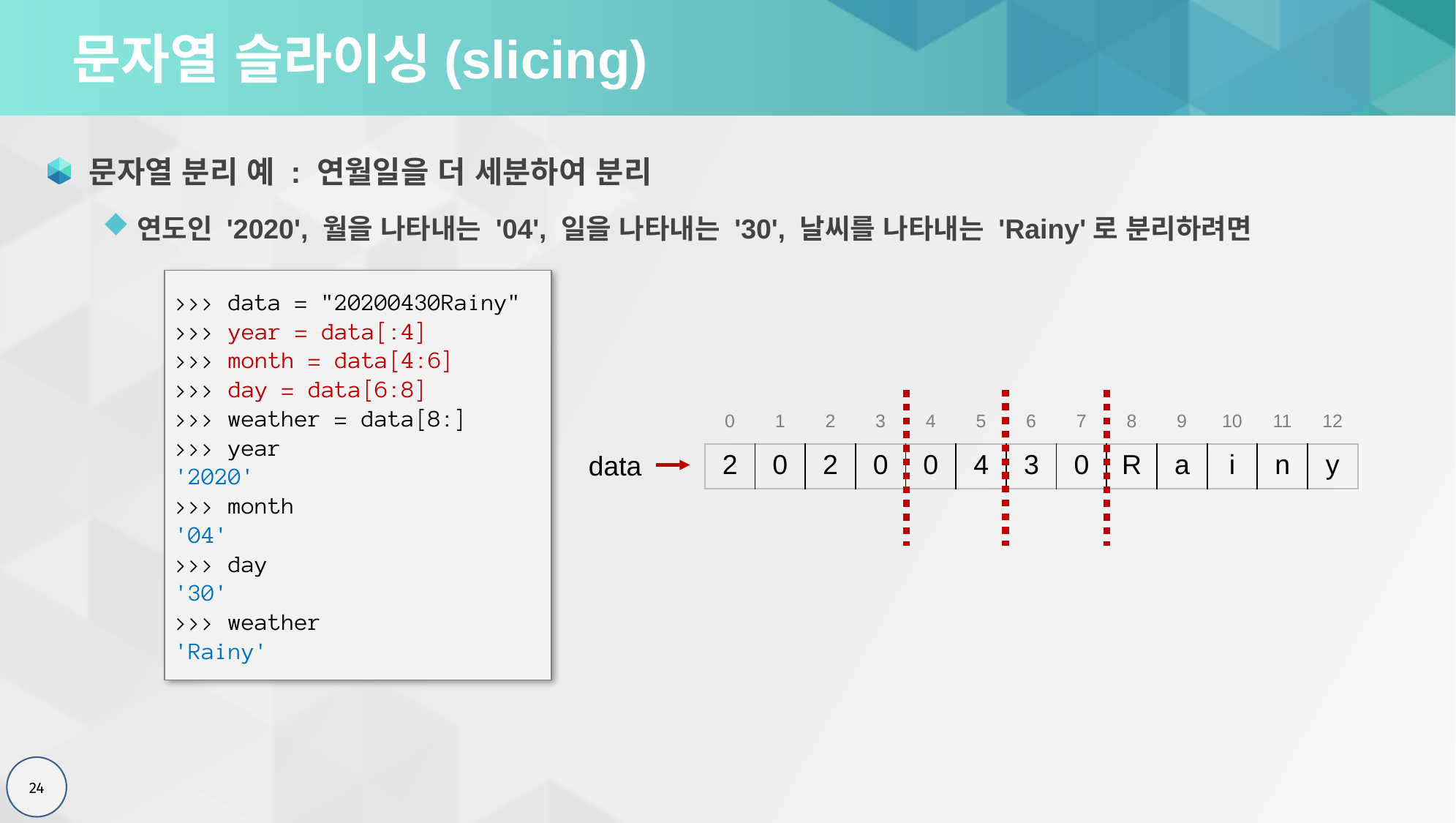

# 문자열 슬라이싱(slicing)
문자열 분리 예 : 연월일을 더 세분하여 분리
연도인 '2020', 월을 나타내는 '04', 일을 나타내는 '30', 날씨를 나타내는 'Rainy'로 분리하려면
>>> data = "20200430Rainy"
>>> year = data[:4]
>>> month = data[4:6]
>>> day = data[6:8]
>>> weather = data[8:]
>>> year
'2020'
>>> month
'04'
>>> day
'30'
>>> weather
'Rainy'
| 0 | 1 | 2 | 3 | 4 | 5 | 6 | 7 | 8 | 9 | 10 | 11 | 12 |
| --- | --- | --- | --- | --- | --- | --- | --- | --- | --- | --- | --- | --- |
data
| 2 | 0 | 2 | 0 | 0 | 4 | 3 | 0 | R | a | i | n | y |
| --- | --- | --- | --- | --- | --- | --- | --- | --- | --- | --- | --- | --- |